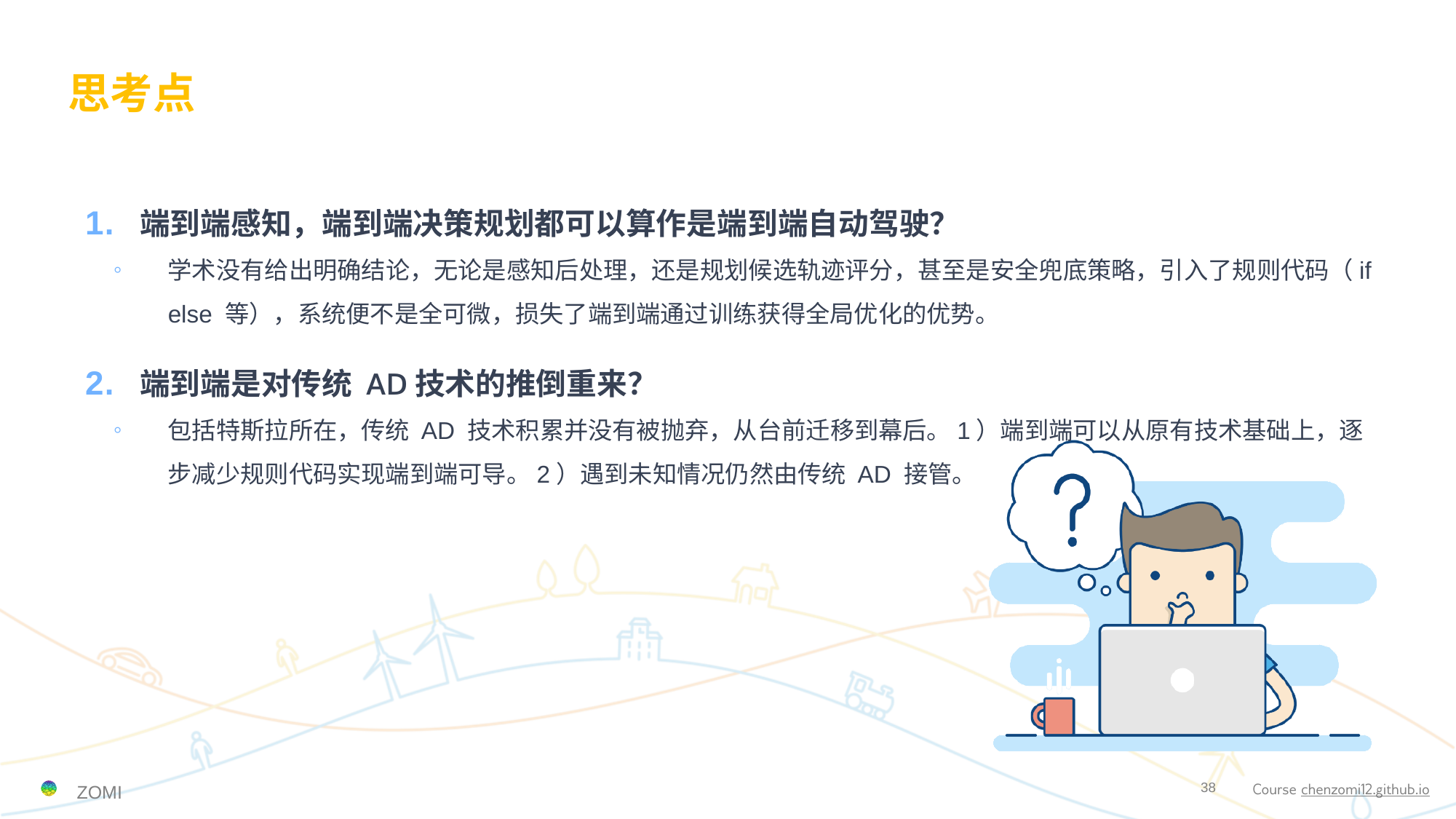

# 思考点
端到端感知，端到端决策规划都可以算作是端到端自动驾驶？
学术没有给出明确结论，无论是感知后处理，还是规划候选轨迹评分，甚至是安全兜底策略，引入了规则代码（if else 等），系统便不是全可微，损失了端到端通过训练获得全局优化的优势。
端到端是对传统 AD技术的推倒重来？
包括特斯拉所在，传统 AD 技术积累并没有被抛弃，从台前迁移到幕后。1）端到端可以从原有技术基础上，逐步减少规则代码实现端到端可导。2）遇到未知情况仍然由传统 AD 接管。